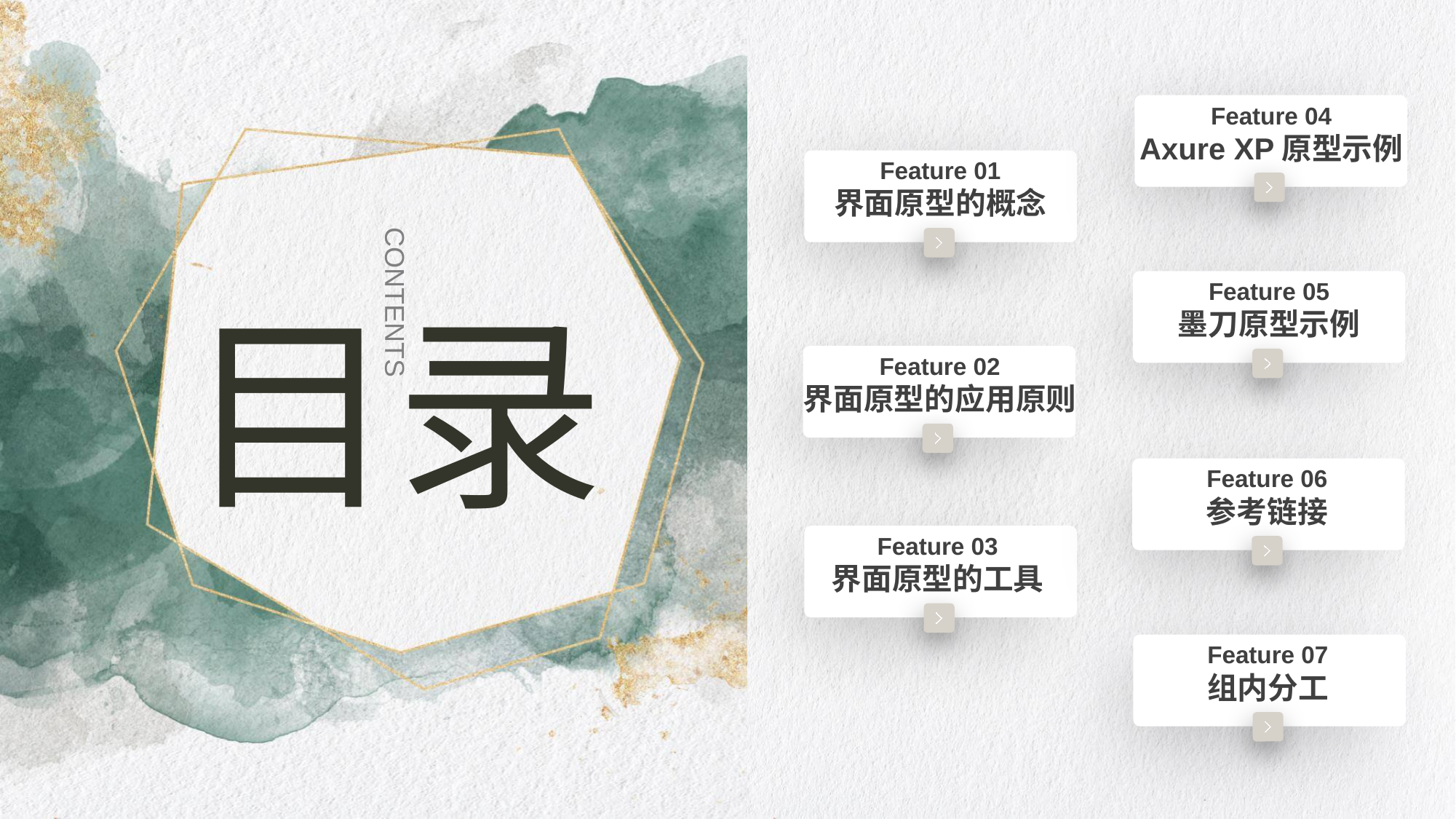

Feature 04
Axure XP原型示例

Feature 01
界面原型的概念

https://www.ypppt.com/
Feature 05
墨刀原型示例

目录
Feature 02
界面原型的应用原则

CONTENTS
Feature 06
参考链接

Feature 03
界面原型的工具

Feature 07
组内分工